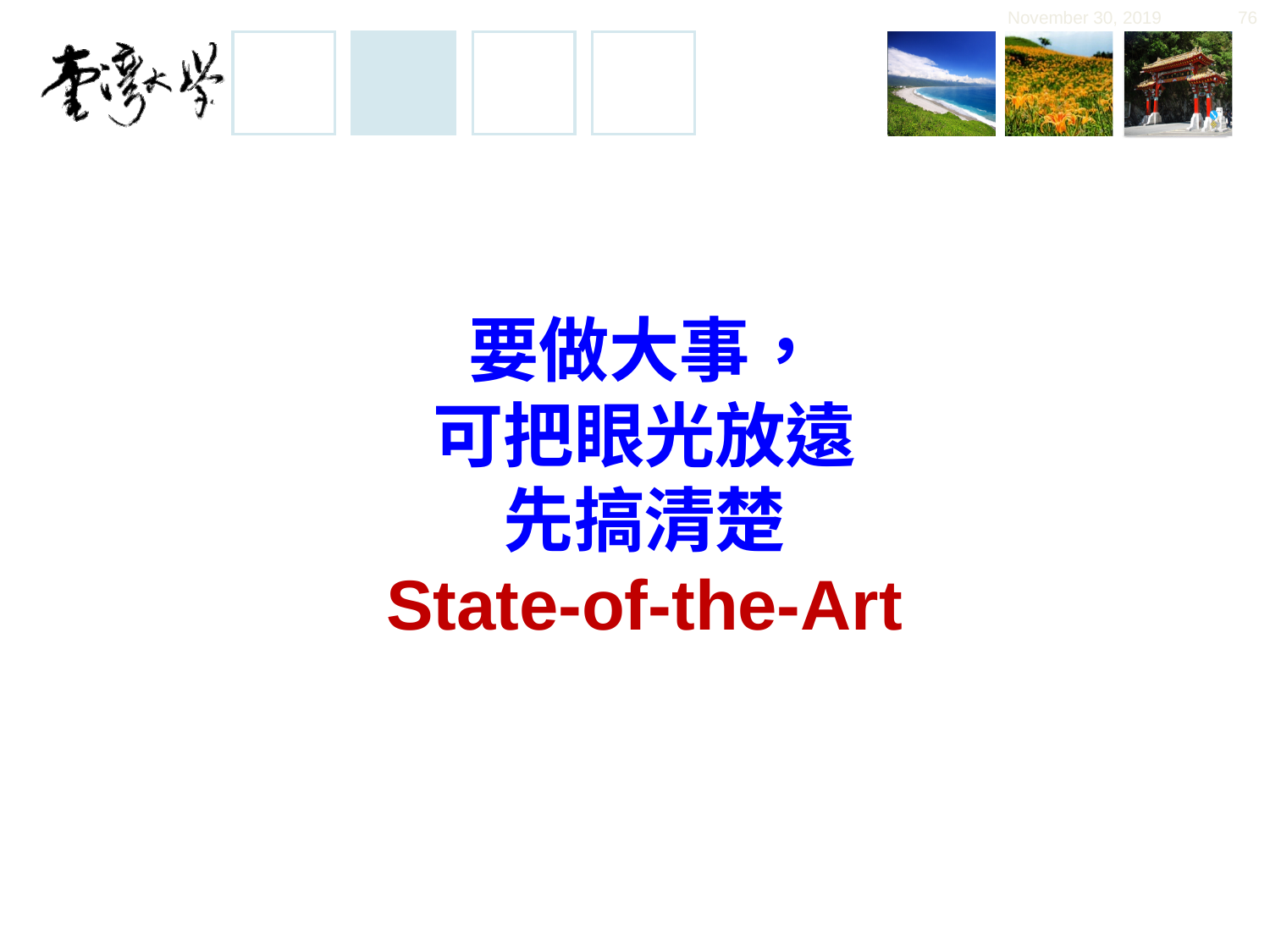

November 30, 2019
76
# 要做大事， 可把眼光放遠 先搞清楚 State-of-the-Art